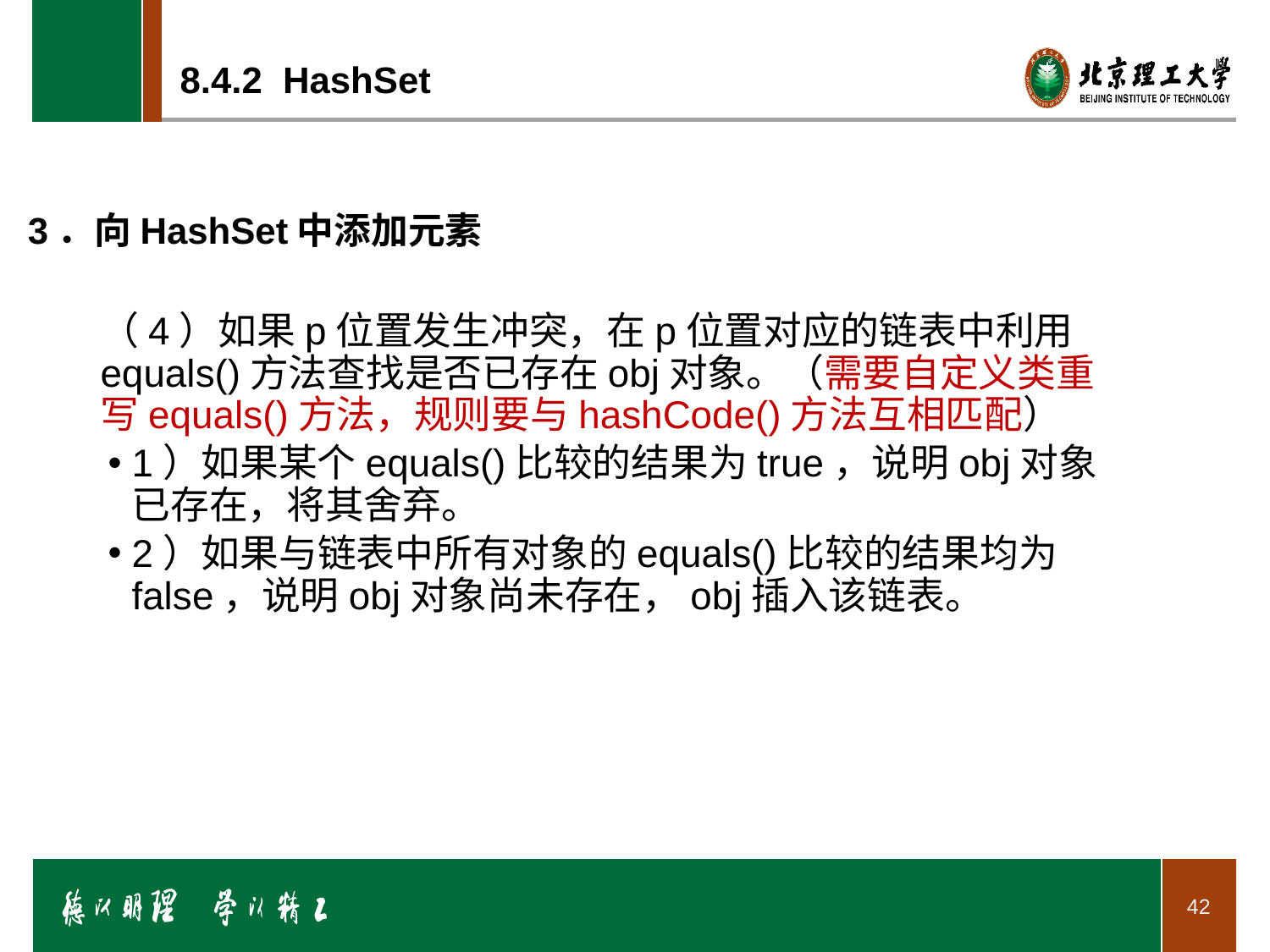

# 8.4.2  HashSet
3．向HashSet中添加元素

（4）如果p位置发生冲突，在p位置对应的链表中利用equals()方法查找是否已存在obj对象。（需要自定义类重写equals()方法，规则要与hashCode()方法互相匹配）
1）如果某个equals()比较的结果为true，说明obj对象已存在，将其舍弃。
2）如果与链表中所有对象的equals()比较的结果均为false，说明obj对象尚未存在，obj插入该链表。